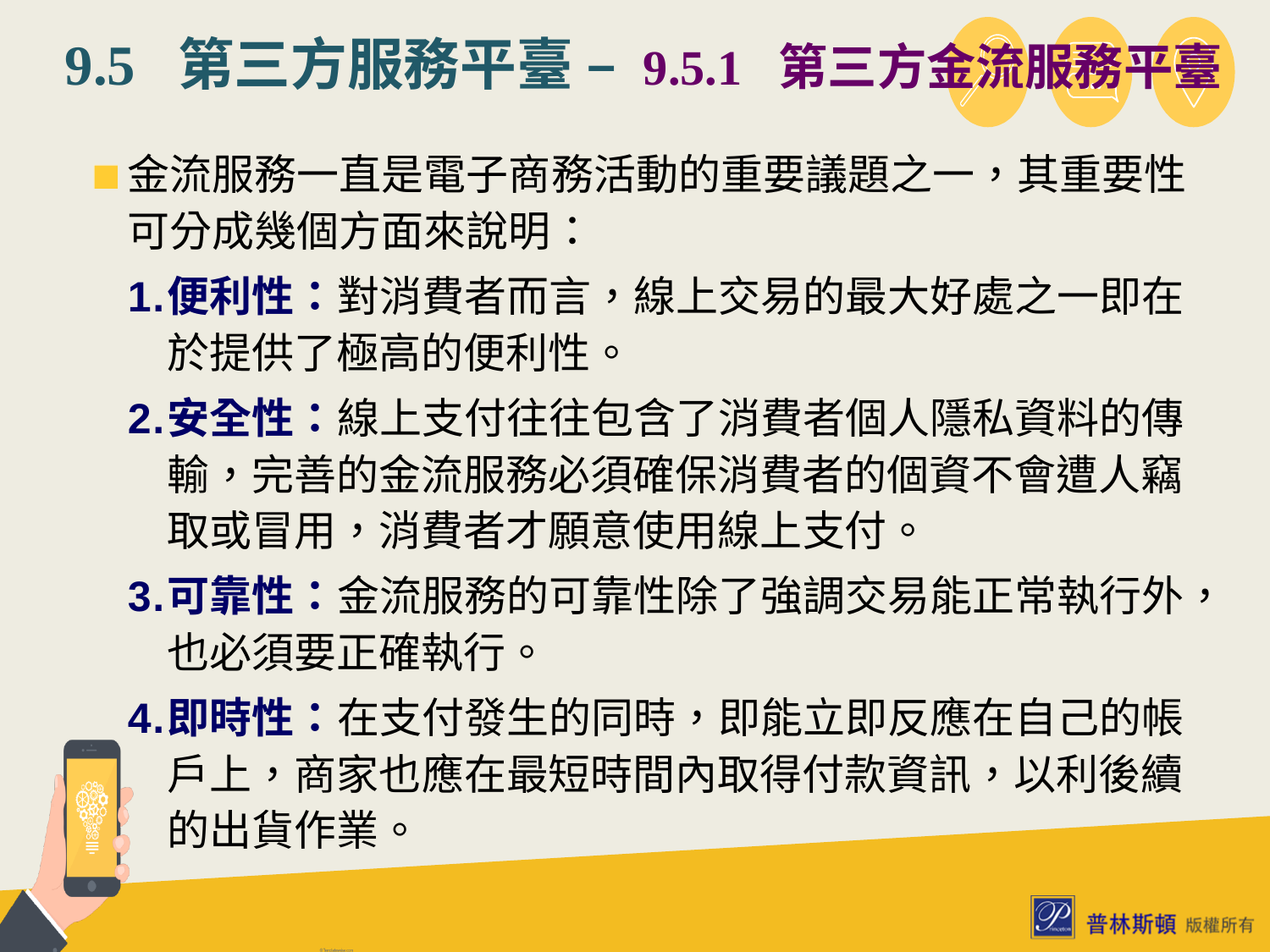

# 9.5  第三方服務平臺 – 9.5.1  第三方金流服務平臺
金流服務一直是電子商務活動的重要議題之一，其重要性可分成幾個方面來說明：
便利性：對消費者而言，線上交易的最大好處之一即在於提供了極高的便利性。
安全性：線上支付往往包含了消費者個人隱私資料的傳輸，完善的金流服務必須確保消費者的個資不會遭人竊取或冒用，消費者才願意使用線上支付。
可靠性：金流服務的可靠性除了強調交易能正常執行外，也必須要正確執行。
即時性：在支付發生的同時，即能立即反應在自己的帳戶上，商家也應在最短時間內取得付款資訊，以利後續的出貨作業。